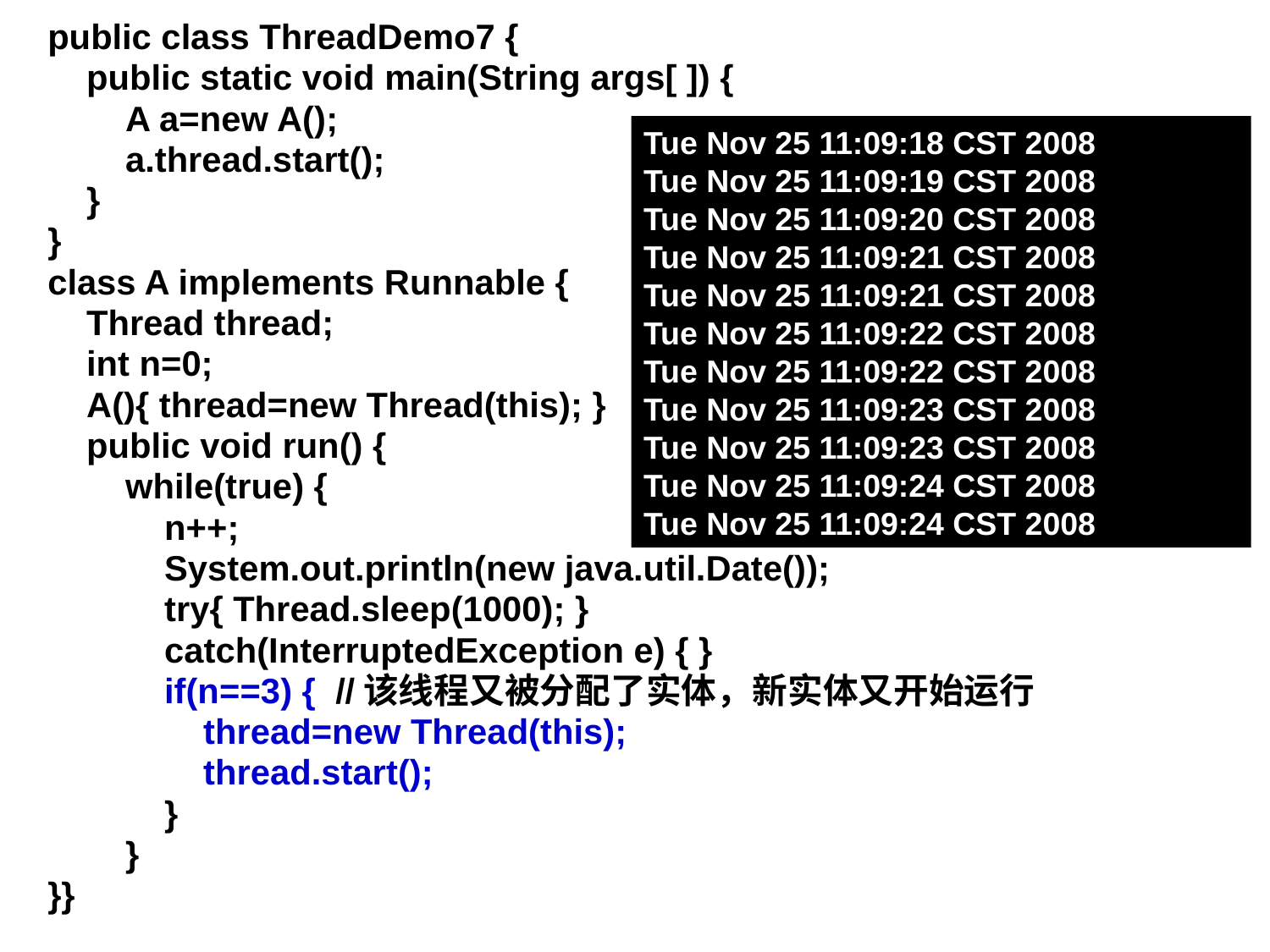

public class ThreadDemo7 {
    public static void main(String args[ ]) {
        A a=new A();
        a.thread.start();
    }
}
class A implements Runnable {
    Thread thread;
    int n=0;
    A(){ thread=new Thread(this); }
    public void run() {
        while(true) {
            n++;
            System.out.println(new java.util.Date());
            try{ Thread.sleep(1000); }
            catch(InterruptedException e) { }
            if(n==3) {  //该线程又被分配了实体，新实体又开始运行
                thread=new Thread(this);
                thread.start();
            }
        }
}}
Tue Nov 25 11:09:18 CST 2008
Tue Nov 25 11:09:19 CST 2008
Tue Nov 25 11:09:20 CST 2008
Tue Nov 25 11:09:21 CST 2008
Tue Nov 25 11:09:21 CST 2008
Tue Nov 25 11:09:22 CST 2008
Tue Nov 25 11:09:22 CST 2008
Tue Nov 25 11:09:23 CST 2008
Tue Nov 25 11:09:23 CST 2008
Tue Nov 25 11:09:24 CST 2008
Tue Nov 25 11:09:24 CST 2008